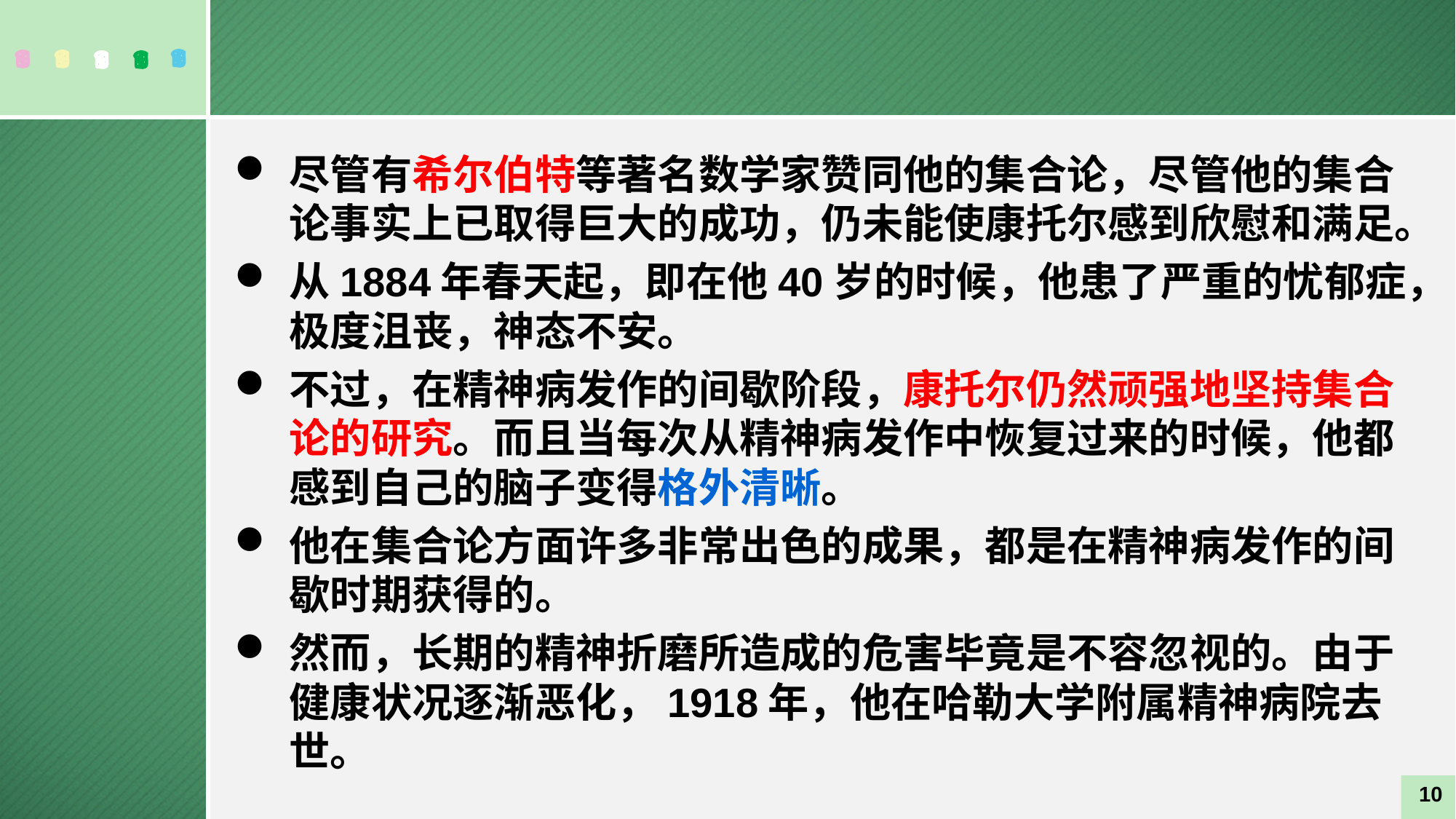

尽管有希尔伯特等著名数学家赞同他的集合论，尽管他的集合论事实上已取得巨大的成功，仍未能使康托尔感到欣慰和满足。
从1884年春天起，即在他40岁的时候，他患了严重的忧郁症，极度沮丧，神态不安。
不过，在精神病发作的间歇阶段，康托尔仍然顽强地坚持集合论的研究。而且当每次从精神病发作中恢复过来的时候，他都感到自己的脑子变得格外清晰。
他在集合论方面许多非常出色的成果，都是在精神病发作的间歇时期获得的。
然而，长期的精神折磨所造成的危害毕竟是不容忽视的。由于健康状况逐渐恶化，1918年，他在哈勒大学附属精神病院去世。
10